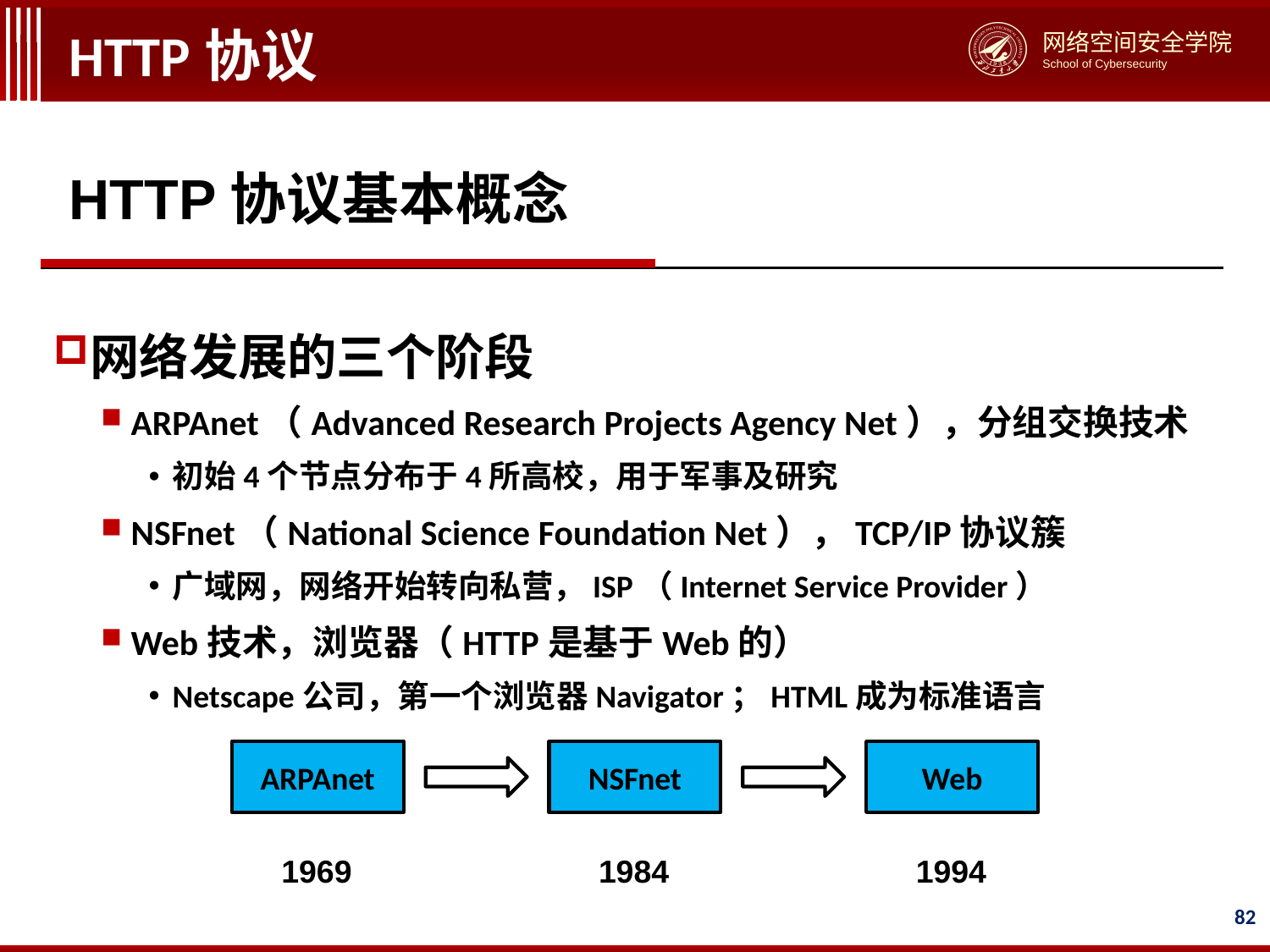

# HTTP协议
HTTP协议基本概念
网络发展的三个阶段
ARPAnet（Advanced Research Projects Agency Net），分组交换技术
初始4个节点分布于4所高校，用于军事及研究
NSFnet（National Science Foundation Net），TCP/IP协议簇
广域网，网络开始转向私营，ISP（Internet Service Provider）
Web技术，浏览器（HTTP是基于Web的）
Netscape公司，第一个浏览器Navigator；HTML成为标准语言
ARPAnet
NSFnet
Web

1969
1984
1994